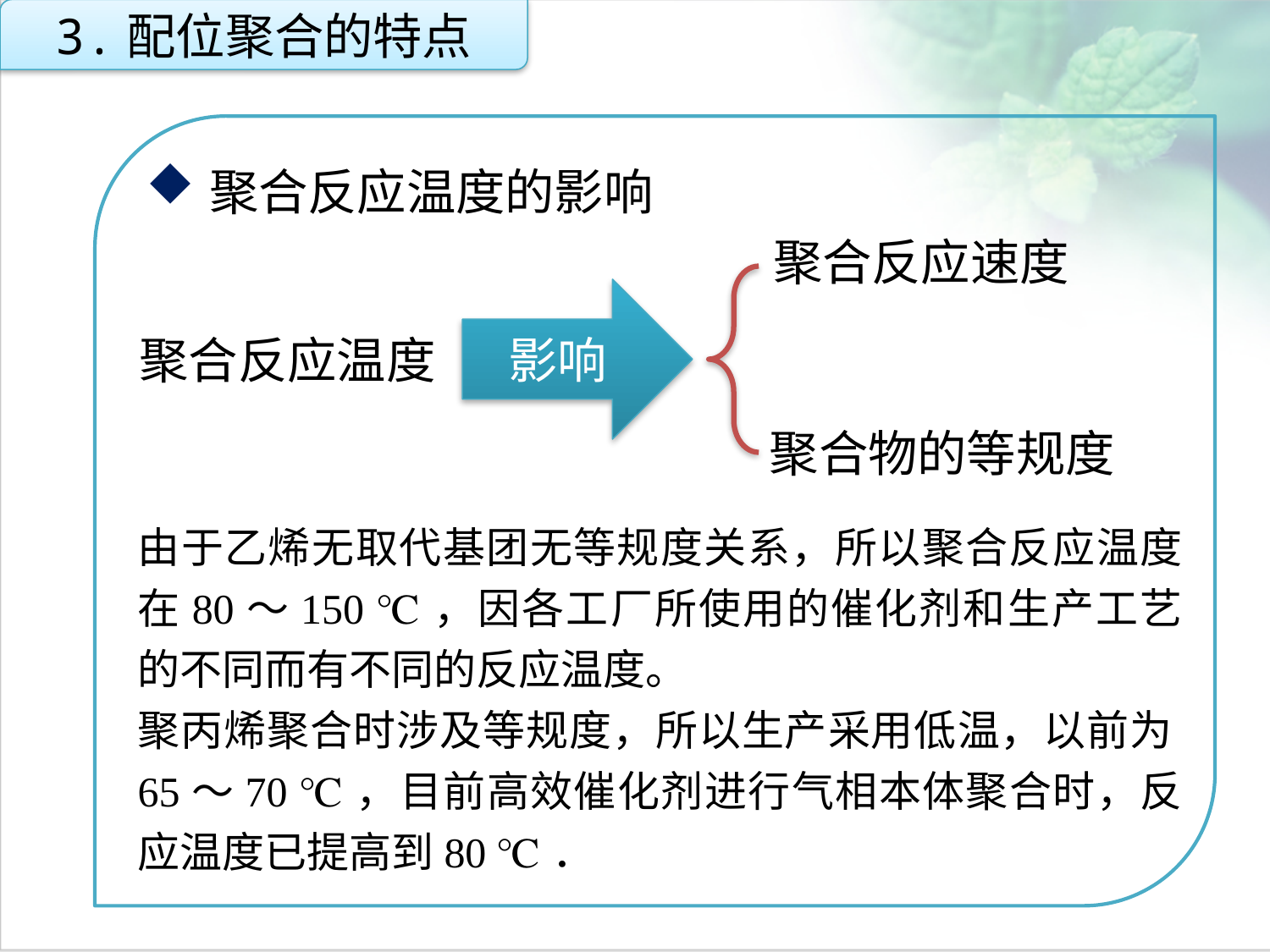

3.配位聚合的特点
聚合反应温度的影响

聚合反应速度

点击添加文本
影响
聚合反应温度
聚合物的等规度
点击添加文本
由于乙烯无取代基团无等规度关系，所以聚合反应温度在80～150 ℃，因各工厂所使用的催化剂和生产工艺的不同而有不同的反应温度。
聚丙烯聚合时涉及等规度，所以生产采用低温，以前为65～70 ℃，目前高效催化剂进行气相本体聚合时，反应温度已提高到80 ℃．
点击添加文本
点击添加文本